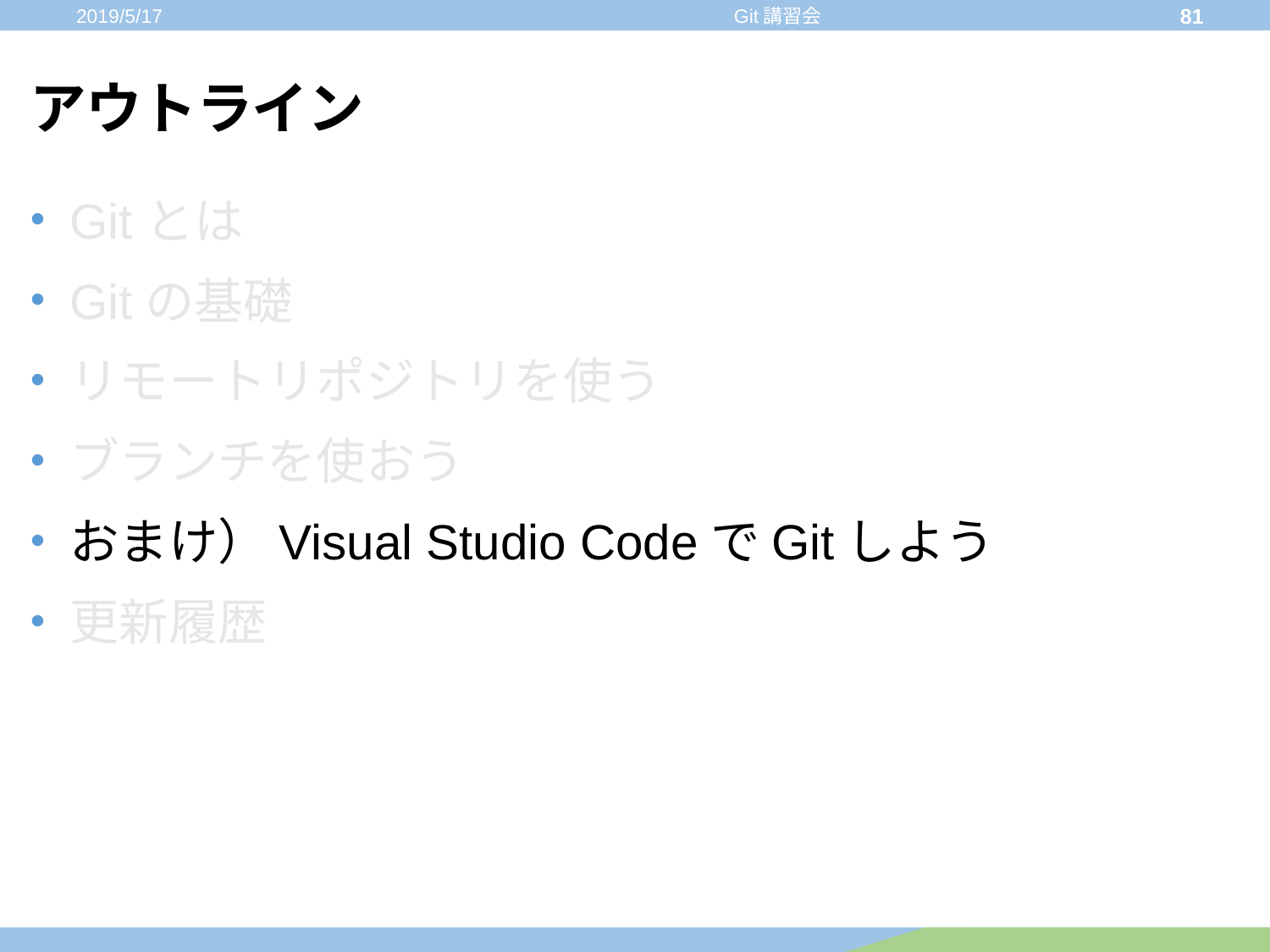

2019/5/17
81
Git講習会
# アウトライン
Gitとは
Gitの基礎
リモートリポジトリを使う
ブランチを使おう
おまけ）Visual Studio CodeでGitしよう
更新履歴